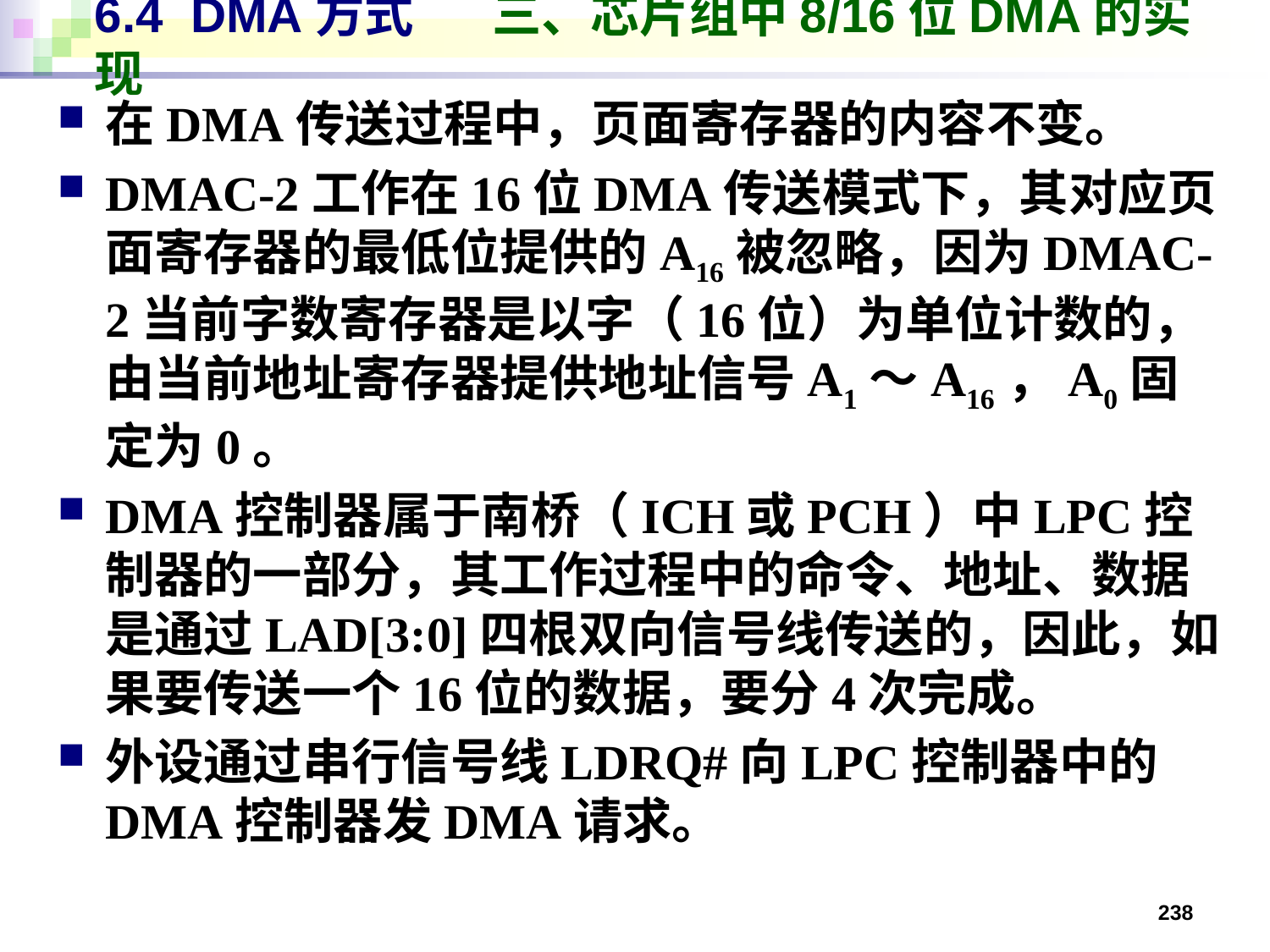

# 6.4  DMA方式       三、芯片组中8/16位DMA的实现
在DMA传送过程中，页面寄存器的内容不变。
DMAC-2工作在16位DMA传送模式下，其对应页面寄存器的最低位提供的A16被忽略，因为DMAC-2当前字数寄存器是以字（16位）为单位计数的，由当前地址寄存器提供地址信号A1～A16，A0固定为0。
DMA控制器属于南桥（ICH或PCH）中LPC控制器的一部分，其工作过程中的命令、地址、数据是通过LAD[3:0]四根双向信号线传送的，因此，如果要传送一个16位的数据，要分4次完成。
外设通过串行信号线LDRQ#向LPC控制器中的DMA控制器发DMA请求。
238